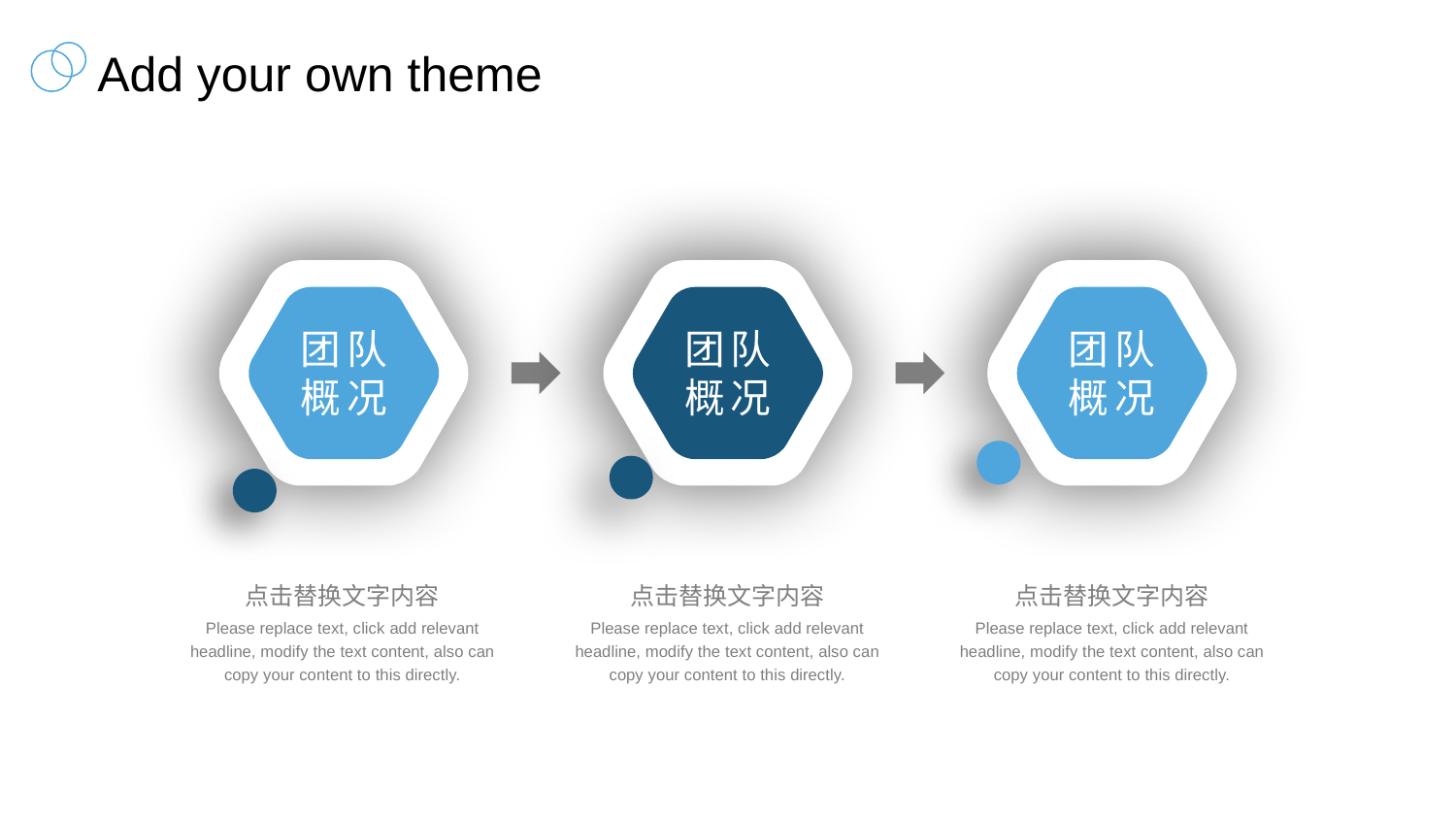

Add your own theme

团队
概况

团队
概况

团队
概况

点击替换文字内容
Please replace text, click add relevant headline, modify the text content, also can copy your content to this directly.
点击替换文字内容
Please replace text, click add relevant headline, modify the text content, also can copy your content to this directly.
点击替换文字内容
Please replace text, click add relevant headline, modify the text content, also can copy your content to this directly.